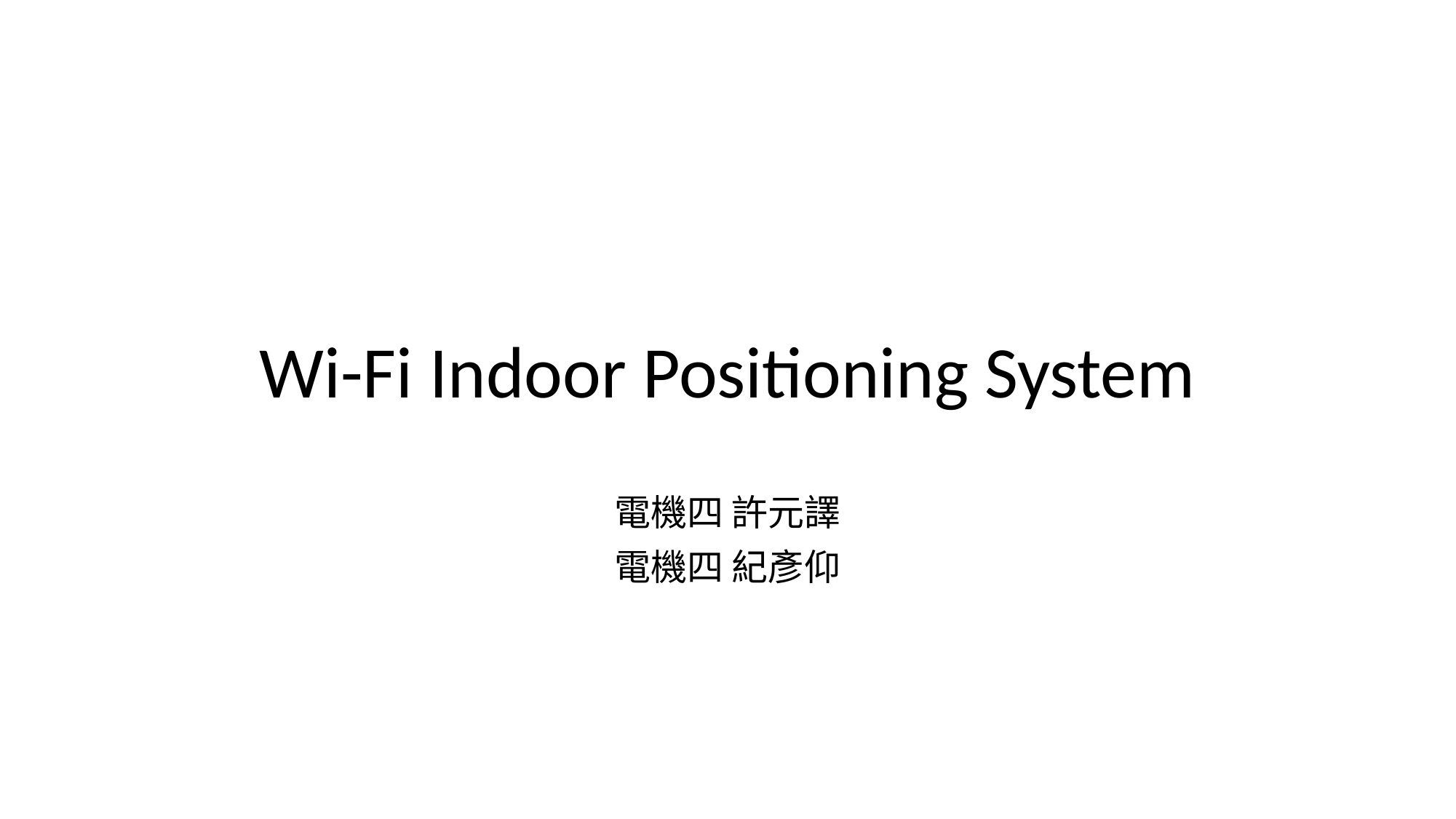

# Wi-Fi Indoor Positioning System

電機四 許元譯
電機四 紀彥仰